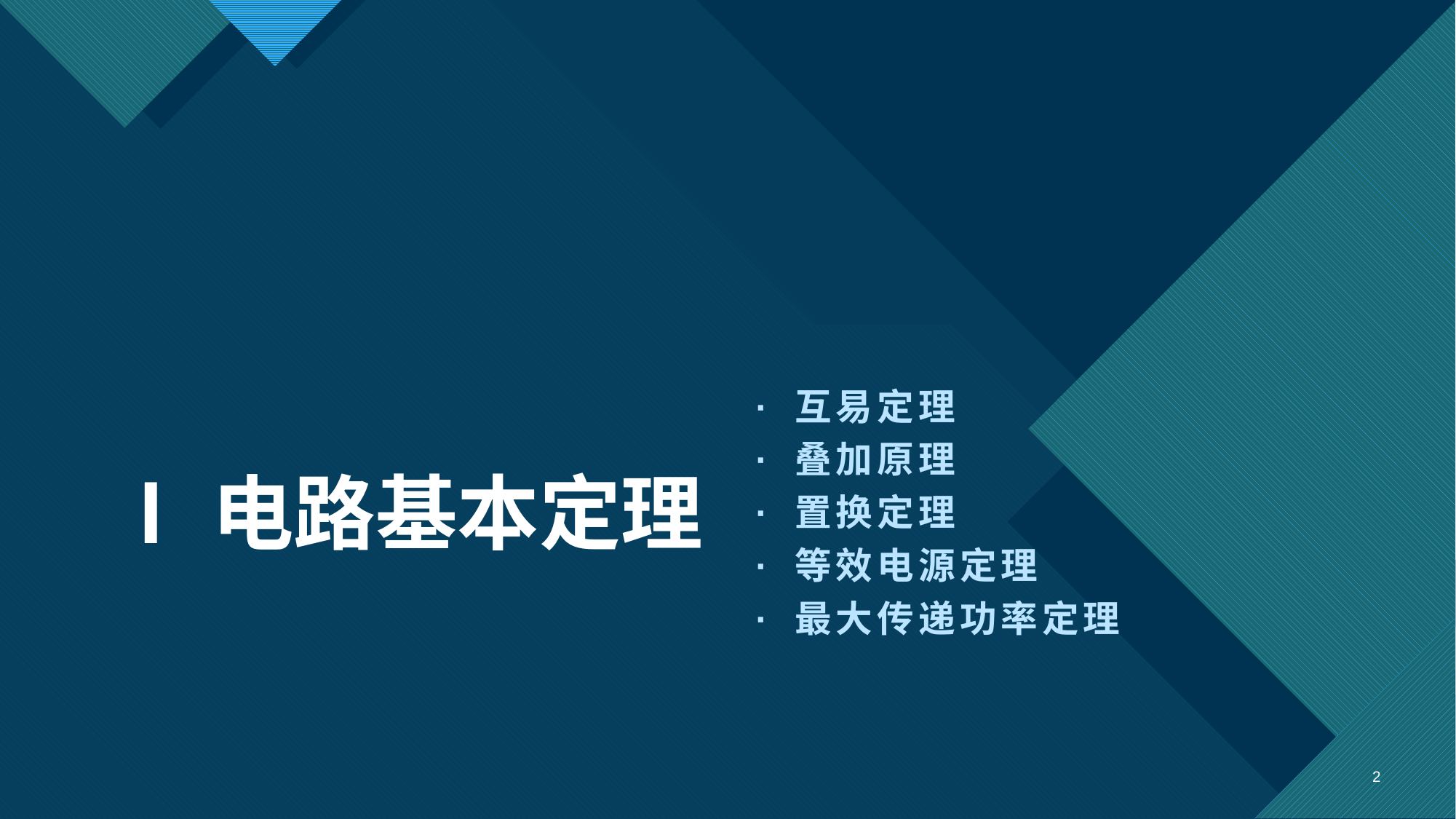

· 互易定理
· 叠加原理
· 置换定理
· 等效电源定理
· 最大传递功率定理
# Ⅰ电路基本定理
2